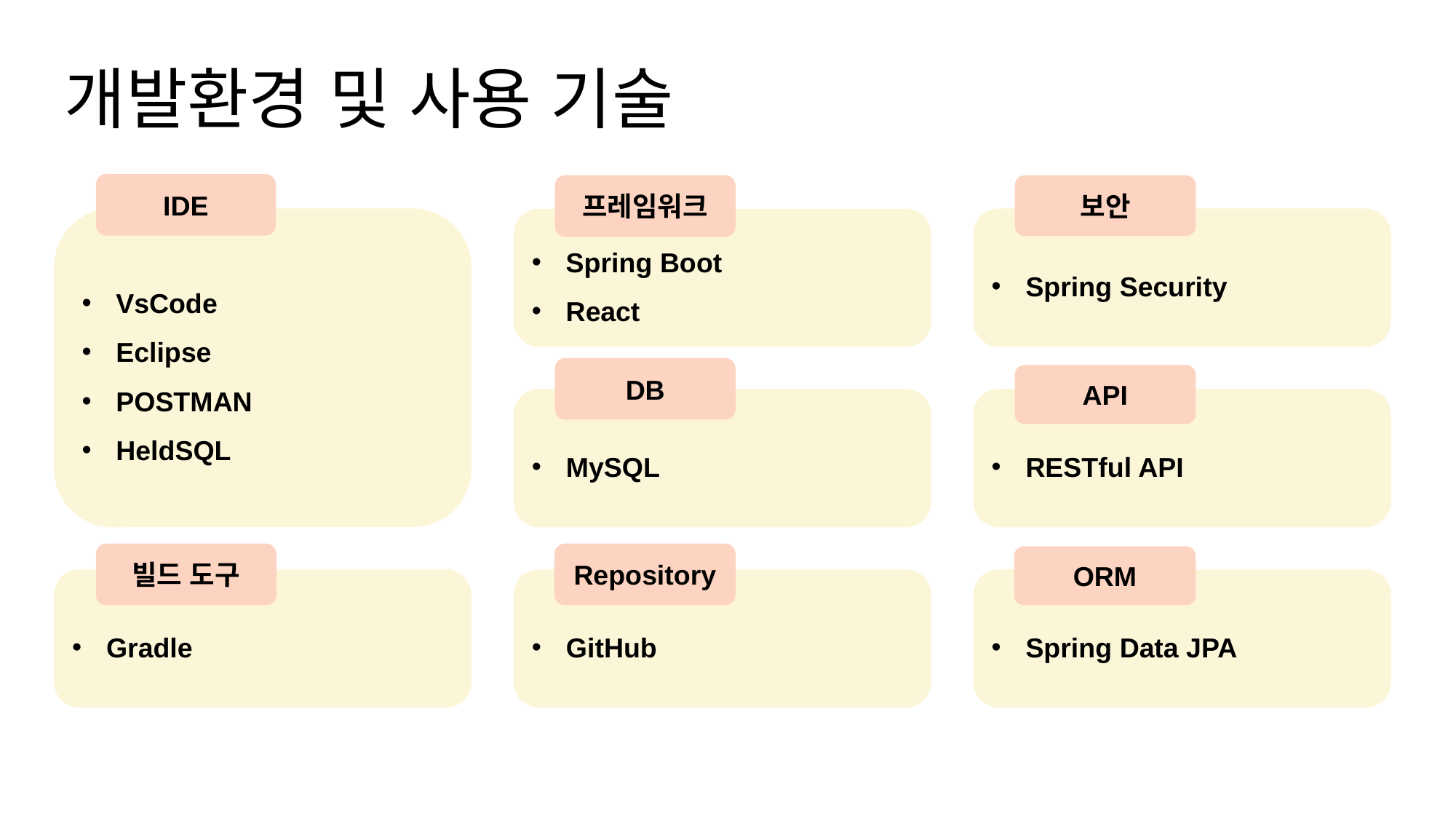

개발환경 및 사용 기술
IDE
프레임워크
보안
VsCode
Eclipse
POSTMAN
HeldSQL
Spring Security
Spring Boot
React
DB
API
MySQL
RESTful API
빌드 도구
Repository
ORM
Gradle
GitHub
Spring Data JPA